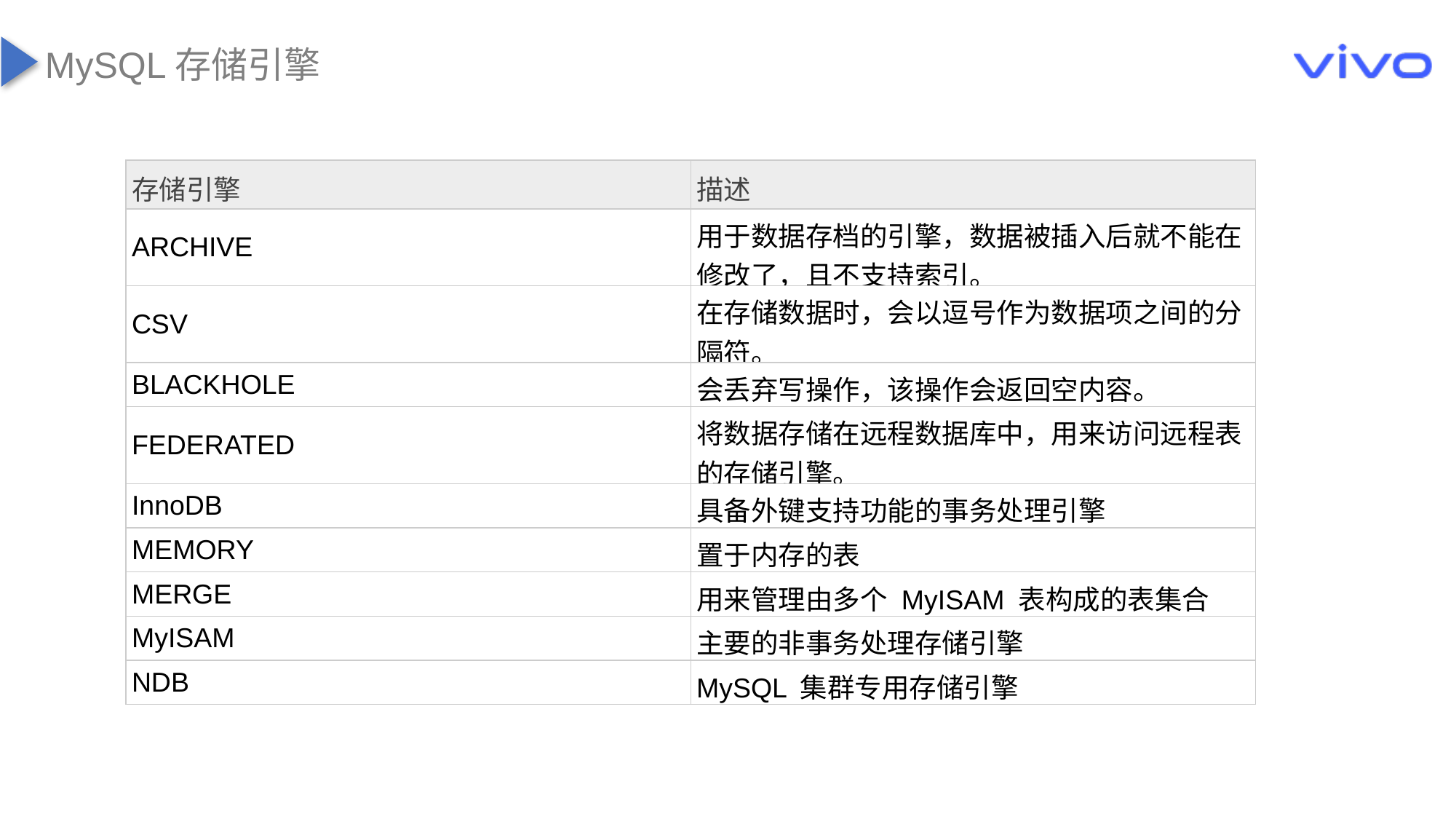

MySQL存储引擎
| 存储引擎 | 描述 |
| --- | --- |
| ARCHIVE | 用于数据存档的引擎，数据被插入后就不能在修改了，且不支持索引。 |
| CSV | 在存储数据时，会以逗号作为数据项之间的分隔符。 |
| BLACKHOLE | 会丢弃写操作，该操作会返回空内容。 |
| FEDERATED | 将数据存储在远程数据库中，用来访问远程表的存储引擎。 |
| InnoDB | 具备外键支持功能的事务处理引擎 |
| MEMORY | 置于内存的表 |
| MERGE | 用来管理由多个 MyISAM 表构成的表集合 |
| MyISAM | 主要的非事务处理存储引擎 |
| NDB | MySQL 集群专用存储引擎 |